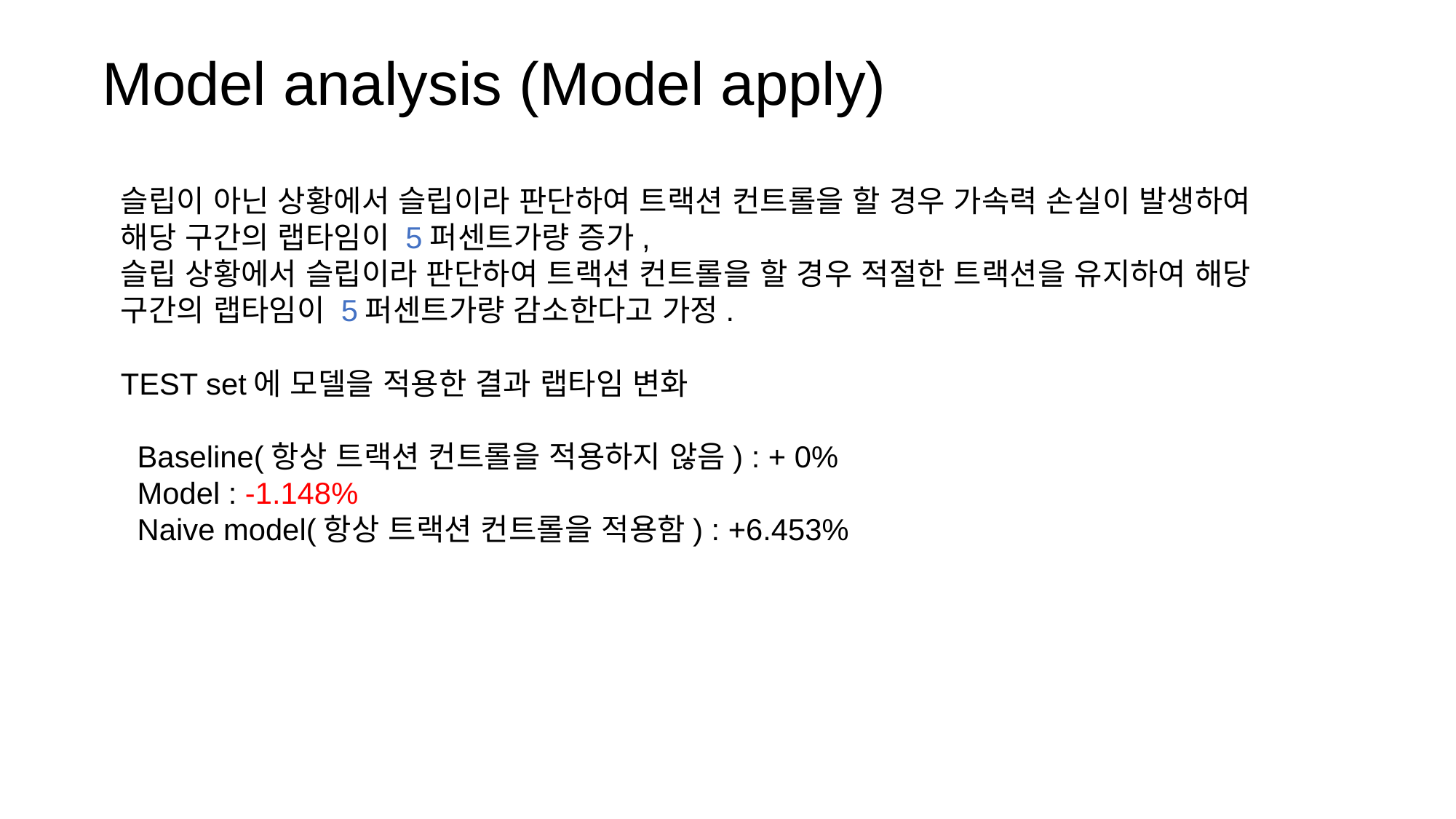

# Model analysis (Model apply)
슬립이 아닌 상황에서 슬립이라 판단하여 트랙션 컨트롤을 할 경우 가속력 손실이 발생하여 해당 구간의 랩타임이 5퍼센트가량 증가,
슬립 상황에서 슬립이라 판단하여 트랙션 컨트롤을 할 경우 적절한 트랙션을 유지하여 해당 구간의 랩타임이 5퍼센트가량 감소한다고 가정.

TEST set에 모델을 적용한 결과 랩타임 변화

  Baseline(항상 트랙션 컨트롤을 적용하지 않음) : + 0%
  Model : -1.148%
  Naive model(항상 트랙션 컨트롤을 적용함) : +6.453%